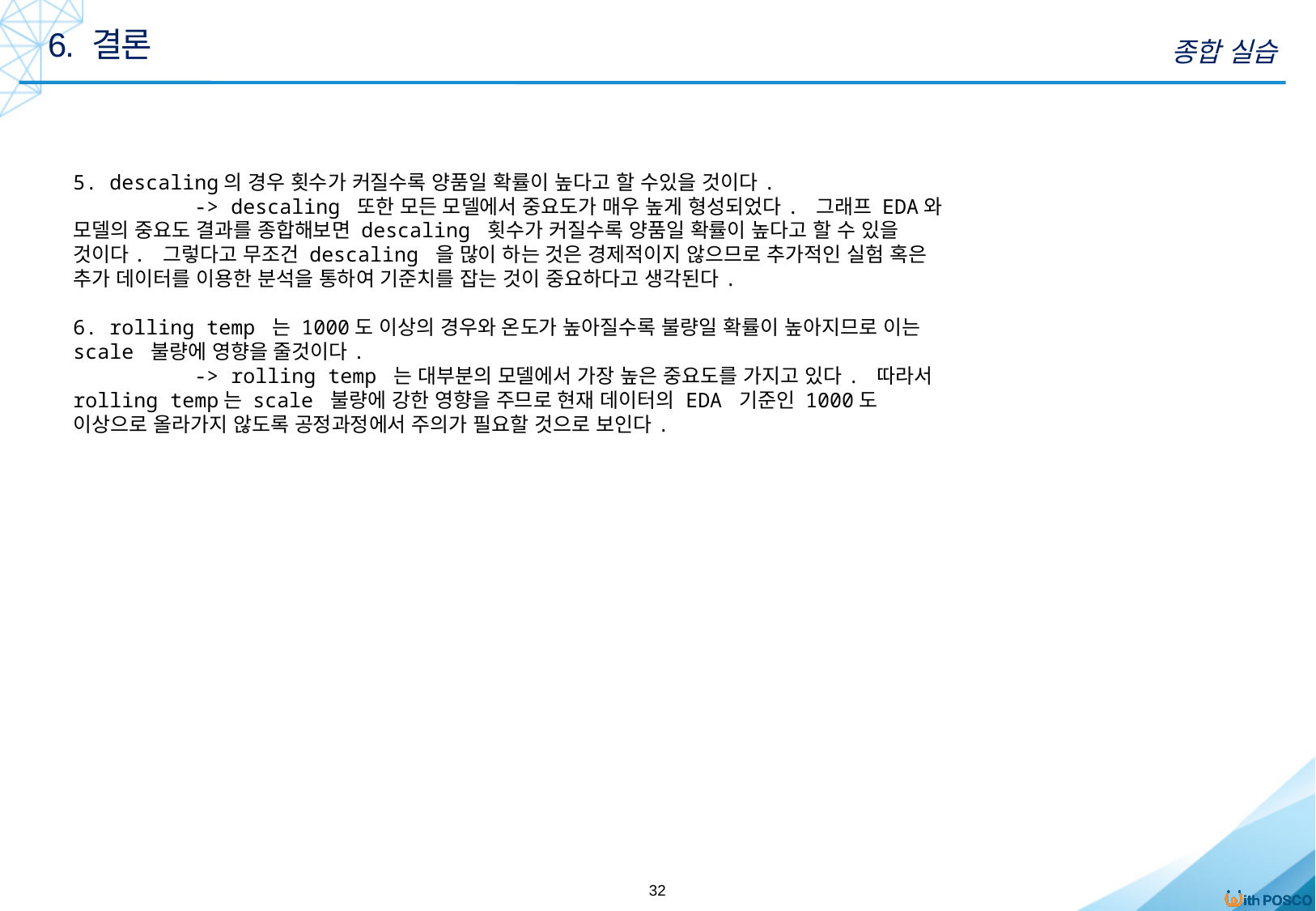

6. 결론
종합 실습

5. descaling의 경우 횟수가 커질수록 양품일 확률이 높다고 할 수있을 것이다.
	-> descaling 또한 모든 모델에서 중요도가 매우 높게 형성되었다. 그래프 EDA와 모델의 중요도 결과를 종합해보면 descaling 횟수가 커질수록 양품일 확률이 높다고 할 수 있을 것이다. 그렇다고 무조건 descaling 을 많이 하는 것은 경제적이지 않으므로 추가적인 실험 혹은 추가 데이터를 이용한 분석을 통하여 기준치를 잡는 것이 중요하다고 생각된다.

6. rolling temp 는 1000도 이상의 경우와 온도가 높아질수록 불량일 확률이 높아지므로 이는 scale 불량에 영향을 줄것이다.
	-> rolling temp 는 대부분의 모델에서 가장 높은 중요도를 가지고 있다. 따라서 rolling temp는 scale 불량에 강한 영향을 주므로 현재 데이터의 EDA 기준인 1000도 이상으로 올라가지 않도록 공정과정에서 주의가 필요할 것으로 보인다.